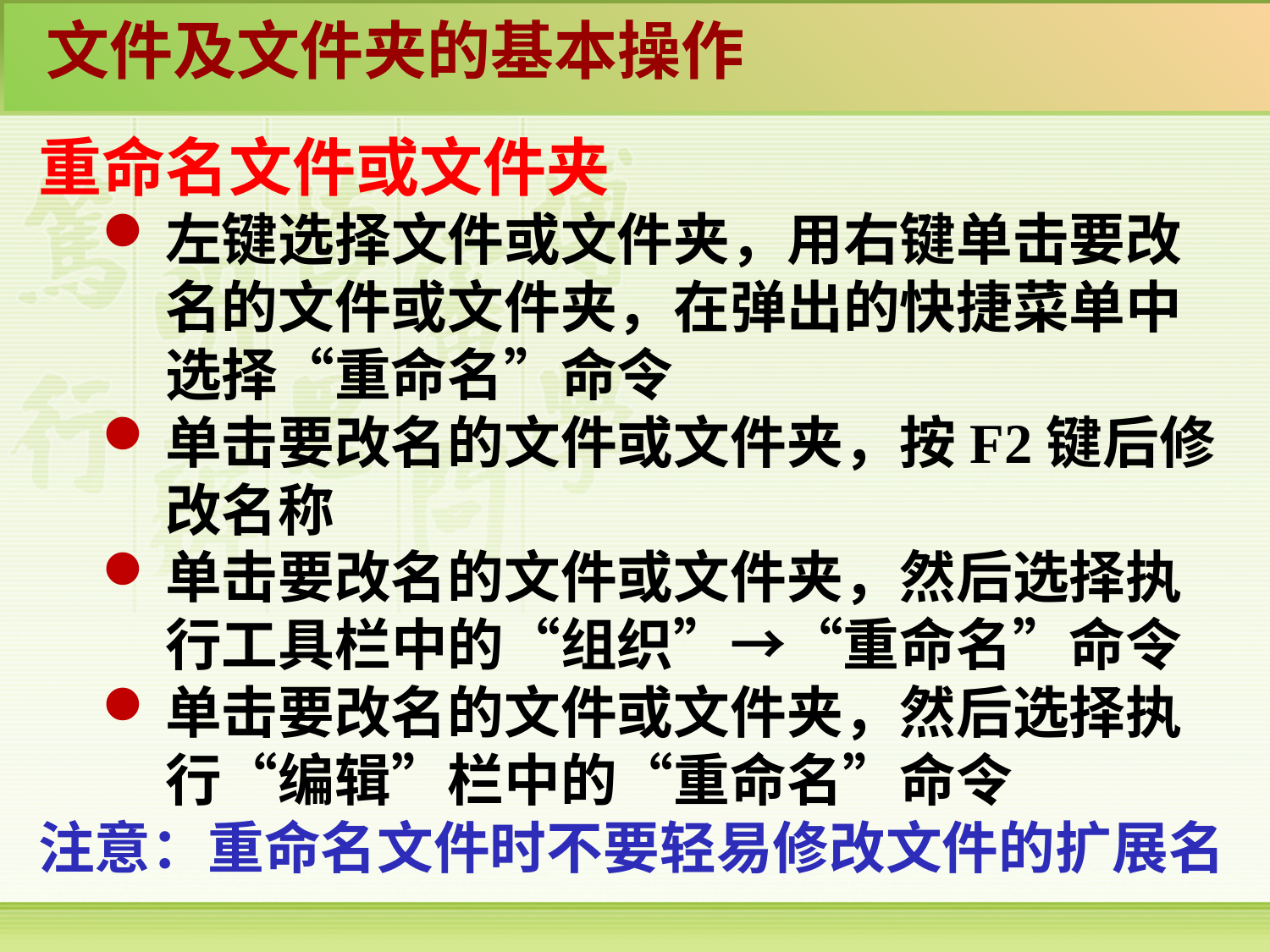

文件及文件夹的基本操作
重命名文件或文件夹
左键选择文件或文件夹，用右键单击要改名的文件或文件夹，在弹出的快捷菜单中选择“重命名”命令
单击要改名的文件或文件夹，按F2键后修改名称
单击要改名的文件或文件夹，然后选择执行工具栏中的“组织”→“重命名”命令
单击要改名的文件或文件夹，然后选择执行“编辑”栏中的“重命名”命令
注意：重命名文件时不要轻易修改文件的扩展名

46